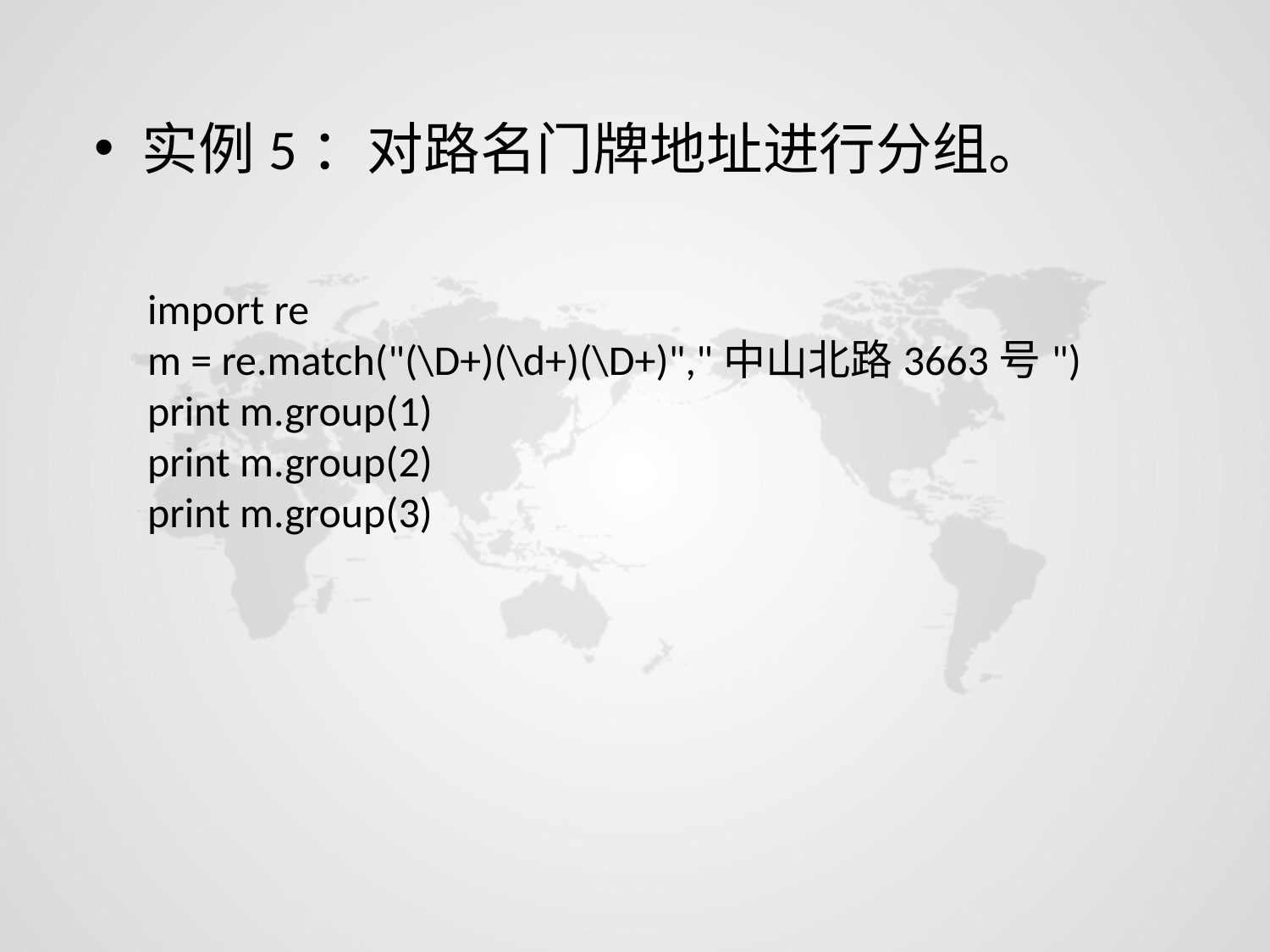

实例5：对路名门牌地址进行分组。
import re
m = re.match("(\D+)(\d+)(\D+)","中山北路3663号")
print m.group(1)
print m.group(2)
print m.group(3)